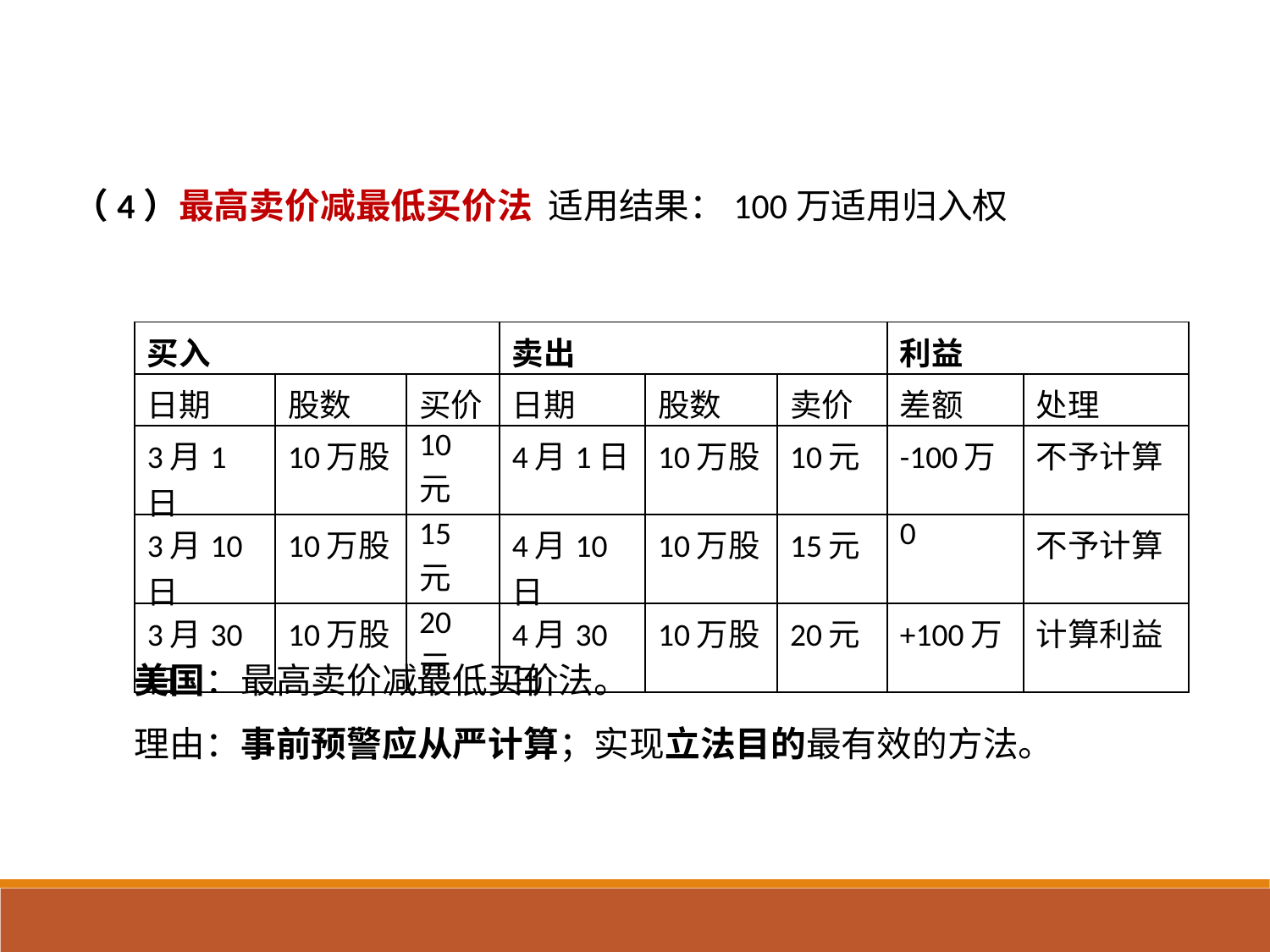

（4）最高卖价减最低买价法  适用结果：100万适用归入权

| 买入 |  |  | 卖出 |  |  | 利益 |  |
| --- | --- | --- | --- | --- | --- | --- | --- |
| 日期 | 股数 | 买价 | 日期 | 股数 | 卖价 | 差额 | 处理 |
| 3月1日 | 10万股 | 10元 | 4月1日 | 10万股 | 10元 | -100万 | 不予计算 |
| 3月10日 | 10万股 | 15元 | 4月10日 | 10万股 | 15元 | 0 | 不予计算 |
| 3月30日 | 10万股 | 20元 | 4月30日 | 10万股 | 20元 | +100万 | 计算利益 |
美国：最高卖价减最低买价法。
理由：事前预警应从严计算；实现立法目的最有效的方法。